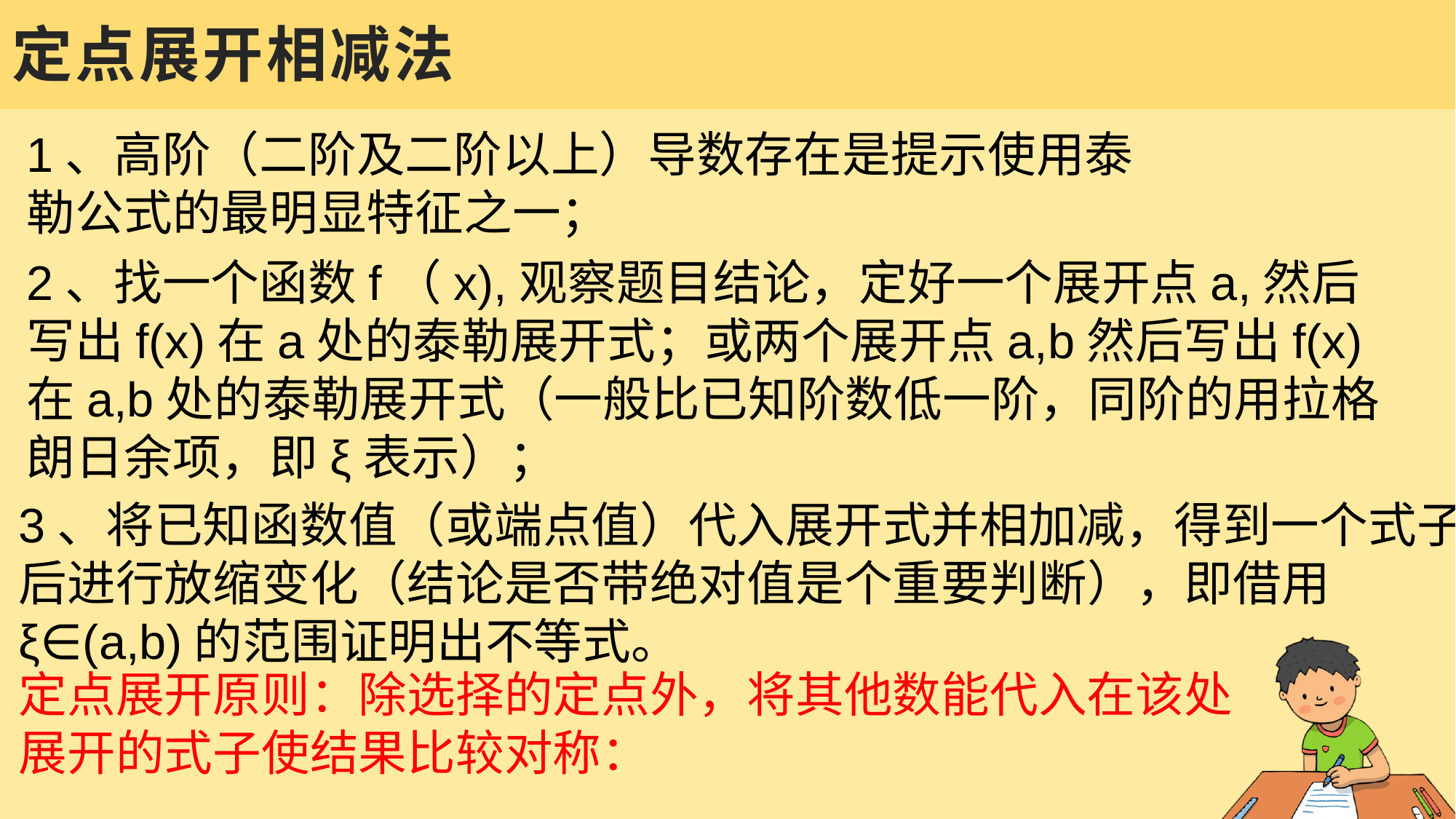

# 定点展开相减法
1、高阶（二阶及二阶以上）导数存在是提示使用泰勒公式的最明显特征之一；
2、找一个函数f（x),观察题目结论，定好一个展开点a,然后写出f(x)在a处的泰勒展开式；或两个展开点a,b然后写出f(x)在a,b处的泰勒展开式（一般比已知阶数低一阶，同阶的用拉格朗日余项，即ξ表示）；
3、将已知函数值（或端点值）代入展开式并相加减，得到一个式子后进行放缩变化（结论是否带绝对值是个重要判断），即借用ξ∈(a,b)的范围证明出不等式。
定点展开原则：除选择的定点外，将其他数能代入在该处展开的式子使结果比较对称：